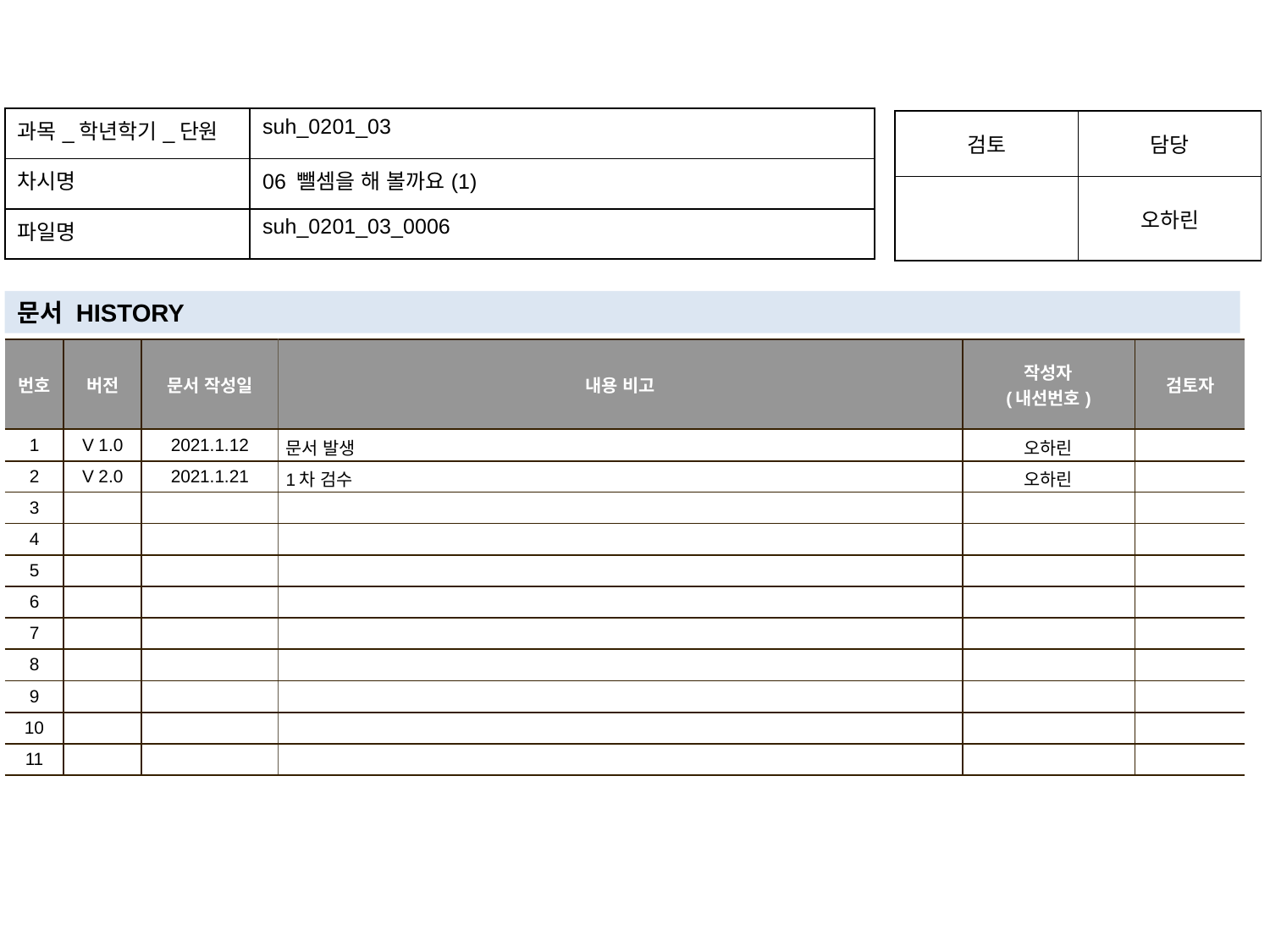

| 과목\_학년학기\_단원 | suh\_0201\_03 |
| --- | --- |
| 차시명 | 06 뺄셈을 해 볼까요(1) |
| 파일명 | suh\_0201\_03\_0006 |
| 검토 | 담당 |
| --- | --- |
|  | 오하린 |
문서 HISTORY
| 번호 | 버전 | 문서 작성일 | 내용 비고 | 작성자 (내선번호) | 검토자 |
| --- | --- | --- | --- | --- | --- |
| 1 | V 1.0 | 2021.1.12 | 문서 발생 | 오하린 |  |
| 2 | V 2.0 | 2021.1.21 | 1차 검수 | 오하린 |  |
| 3 |  |  |  |  |  |
| 4 |  |  |  |  |  |
| 5 |  |  |  |  |  |
| 6 |  |  |  |  |  |
| 7 |  |  |  |  |  |
| 8 |  |  |  |  |  |
| 9 |  |  |  |  |  |
| 10 |  |  |  |  |  |
| 11 |  |  |  |  |  |